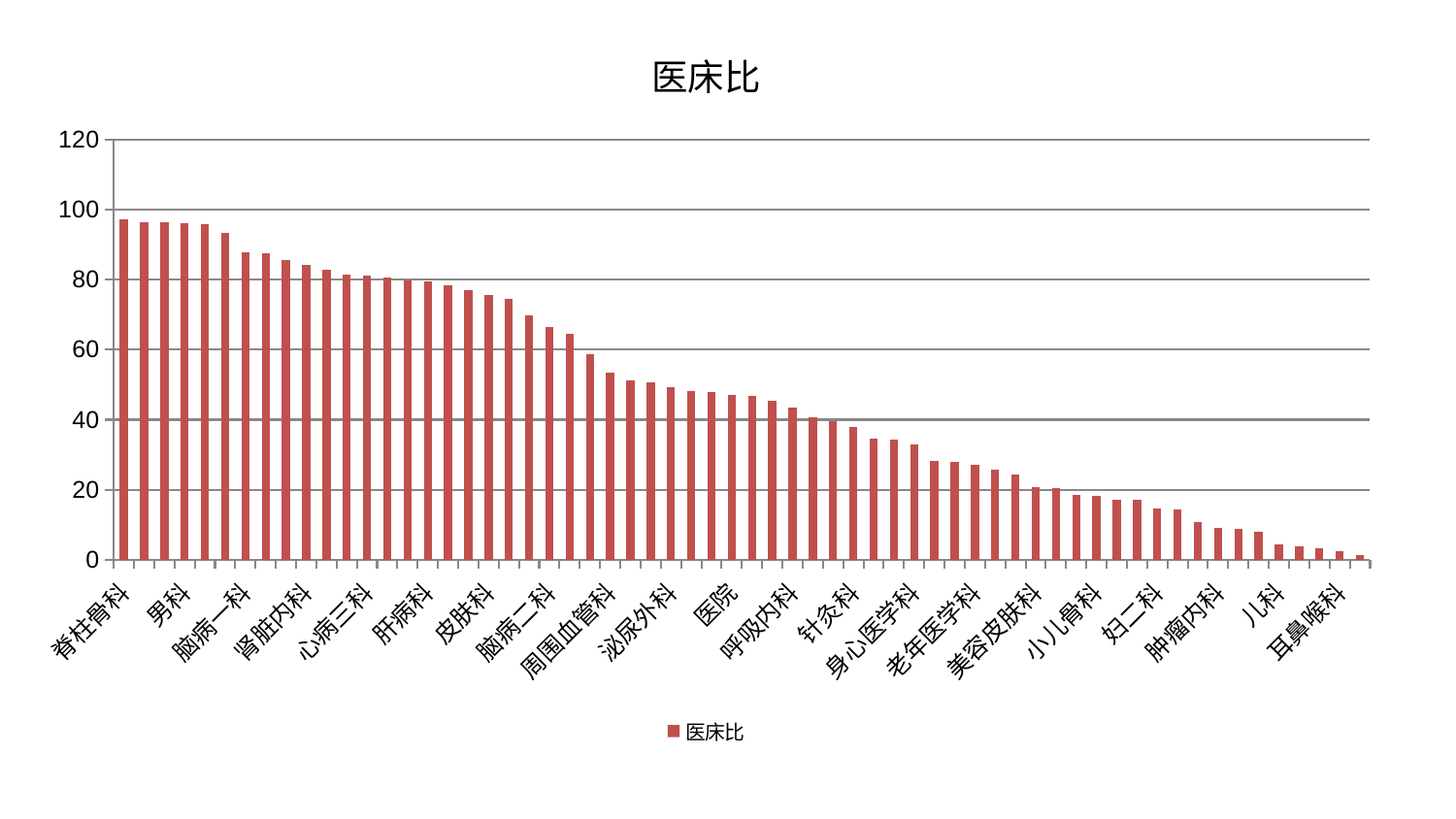

### Chart: 医床比

| Category | 医床比 |
|---|---|
| 脊柱骨科 | 97.19707295225848 |
| 风湿病科 | 96.52425628486405 |
| 东区重症医学科 | 96.46856084271703 |
| 男科 | 96.1707923547186 |
| 内分泌科 | 95.87422614364985 |
| 微创骨科 | 93.39750749442679 |
| 脑病一科 | 87.70599143457629 |
| 妇科 | 87.58810440434313 |
| 妇科妇二科合并 | 85.67763922783733 |
| 肾脏内科 | 84.14209436150688 |
| 神经内科 | 82.86380657423342 |
| 口腔科 | 81.44189134960835 |
| 心病三科 | 81.18942144858987 |
| 神经外科 | 80.75187524483623 |
| 产科 | 79.74393946267224 |
| 肝病科 | 79.38024456747547 |
| 乳腺甲状腺外科 | 78.40231733314286 |
| 中医经典科 | 76.97618019790985 |
| 皮肤科 | 75.49374546893955 |
| 心病四科 | 74.54186857710494 |
| 创伤骨科 | 69.77964390745035 |
| 脑病二科 | 66.55473901974116 |
| 显微骨科 | 64.6720543377353 |
| 康复科 | 58.83403818236634 |
| 周围血管科 | 53.54805334233961 |
| 东区肾病科 | 51.282499702111565 |
| 肛肠科 | 50.7529253683706 |
| 泌尿外科 | 49.272488535915684 |
| 脑病三科 | 48.12167158916487 |
| 骨科 | 47.9805190693932 |
| 医院 | 46.96988489538487 |
| 治未病中心 | 46.73049976682195 |
| 心血管内科 | 45.48085645734017 |
| 呼吸内科 | 43.34539349724924 |
| 普通外科 | 40.724568068476195 |
| 肾病科 | 39.46467590850493 |
| 针灸科 | 37.83601307586828 |
| 肝胆外科 | 34.6725896417948 |
| 推拿科 | 34.3353713312897 |
| 身心医学科 | 33.045876147003405 |
| 血液科 | 28.156623965912985 |
| 重症医学科 | 27.89984081906742 |
| 老年医学科 | 27.05319541151432 |
| 眼科 | 25.829430898865823 |
| 综合内科 | 24.338110401364244 |
| 美容皮肤科 | 20.860869054377453 |
| 心病二科 | 20.399817026217583 |
| 西区重症医学科 | 18.50115912443442 |
| 小儿骨科 | 18.174159806583432 |
| 关节骨科 | 17.168761818835865 |
| 中医外治中心 | 17.12015423768525 |
| 妇二科 | 14.726371701477259 |
| 胸外科 | 14.437051544672986 |
| 运动损伤骨科 | 10.680516164669186 |
| 肿瘤内科 | 9.035624826961076 |
| 脾胃病科 | 8.747745176217148 |
| 心病一科 | 7.906957514453961 |
| 儿科 | 4.475330130369692 |
| 消化内科 | 3.7068136265462126 |
| 小儿推拿科 | 3.2840472360368356 |
| 耳鼻喉科 | 2.386331871828218 |
| 脾胃科消化科合并 | 1.239006398640874 |
85